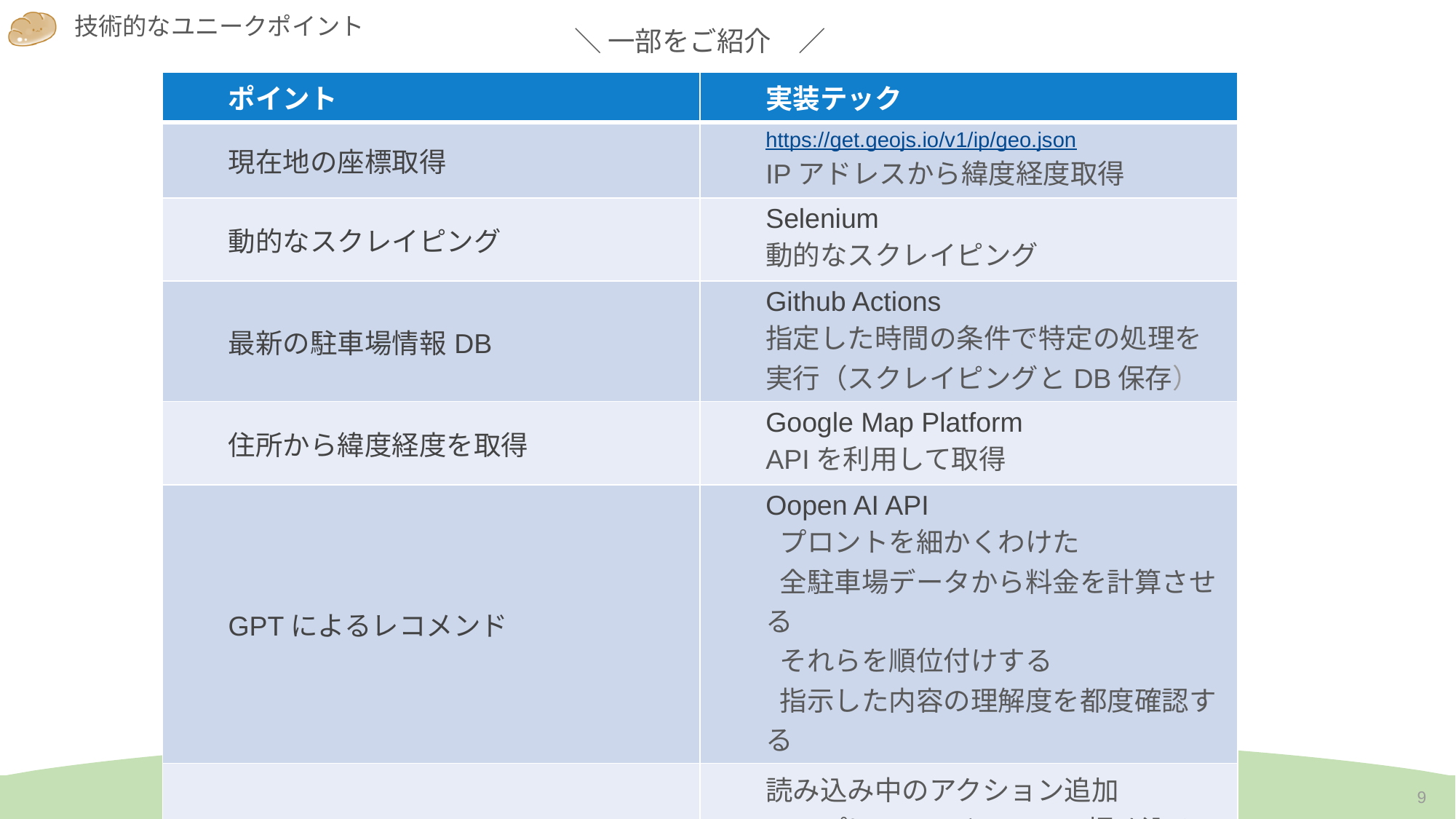

# 技術的なユニークポイント
＼ 一部をご紹介　／
| ポイント | 実装テック |
| --- | --- |
| 現在地の座標取得 | https://get.geojs.io/v1/ip/geo.json IPアドレスから緯度経度取得 |
| 動的なスクレイピング | Selenium 動的なスクレイピング |
| 最新の駐車場情報DB | Github Actions 指定した時間の条件で特定の処理を 実行（スクレイピングとDB保存） |
| 住所から緯度経度を取得 | Google Map Platform APIを利用して取得 |
| GPTによるレコメンド | Oopen AI API プロントを細かくわけた 全駐車場データから料金を計算させる それらを順位付けする 指示した内容の理解度を都度確認する |
| Streamlit上の表示 | 読み込み中のアクション追加 マップにHTMLとCSSの埋め込み オプションメニューでタブを２つ実装 |
9